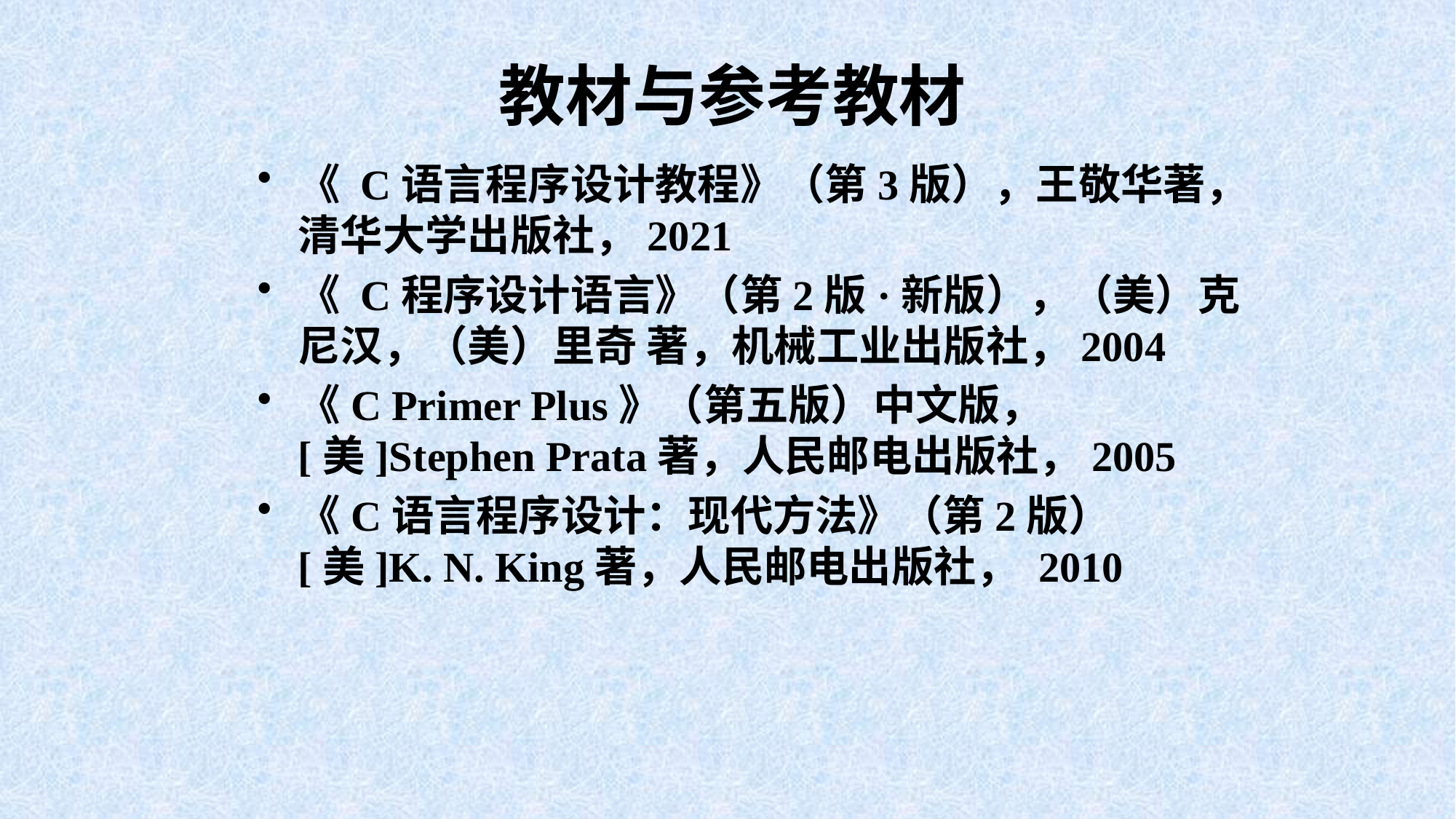

# 教材与参考教材
《 C语言程序设计教程》（第3版），王敬华著，清华大学出版社，2021
《 C程序设计语言》（第2版·新版），（美）克尼汉，（美）里奇 著，机械工业出版社，2004
《C Primer Plus》（第五版）中文版， [美]Stephen Prata著，人民邮电出版社，2005
《C语言程序设计：现代方法》（第2版）[美]K. N. King著，人民邮电出版社， 2010